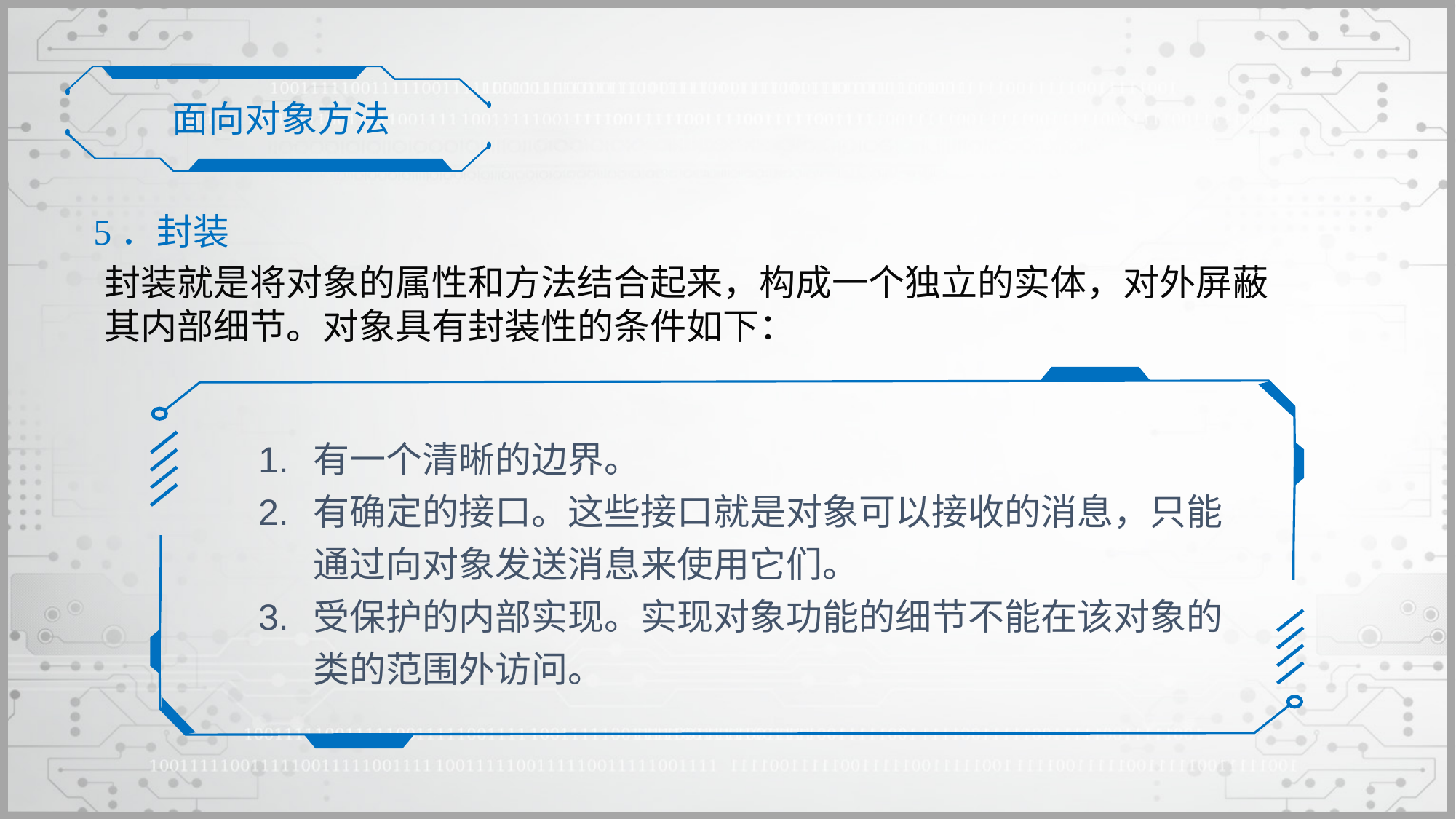

面向对象方法
5．封装
封装就是将对象的属性和方法结合起来，构成一个独立的实体，对外屏蔽其内部细节。对象具有封装性的条件如下：

有一个清晰的边界。
有确定的接口。这些接口就是对象可以接收的消息，只能通过向对象发送消息来使用它们。
受保护的内部实现。实现对象功能的细节不能在该对象的类的范围外访问。